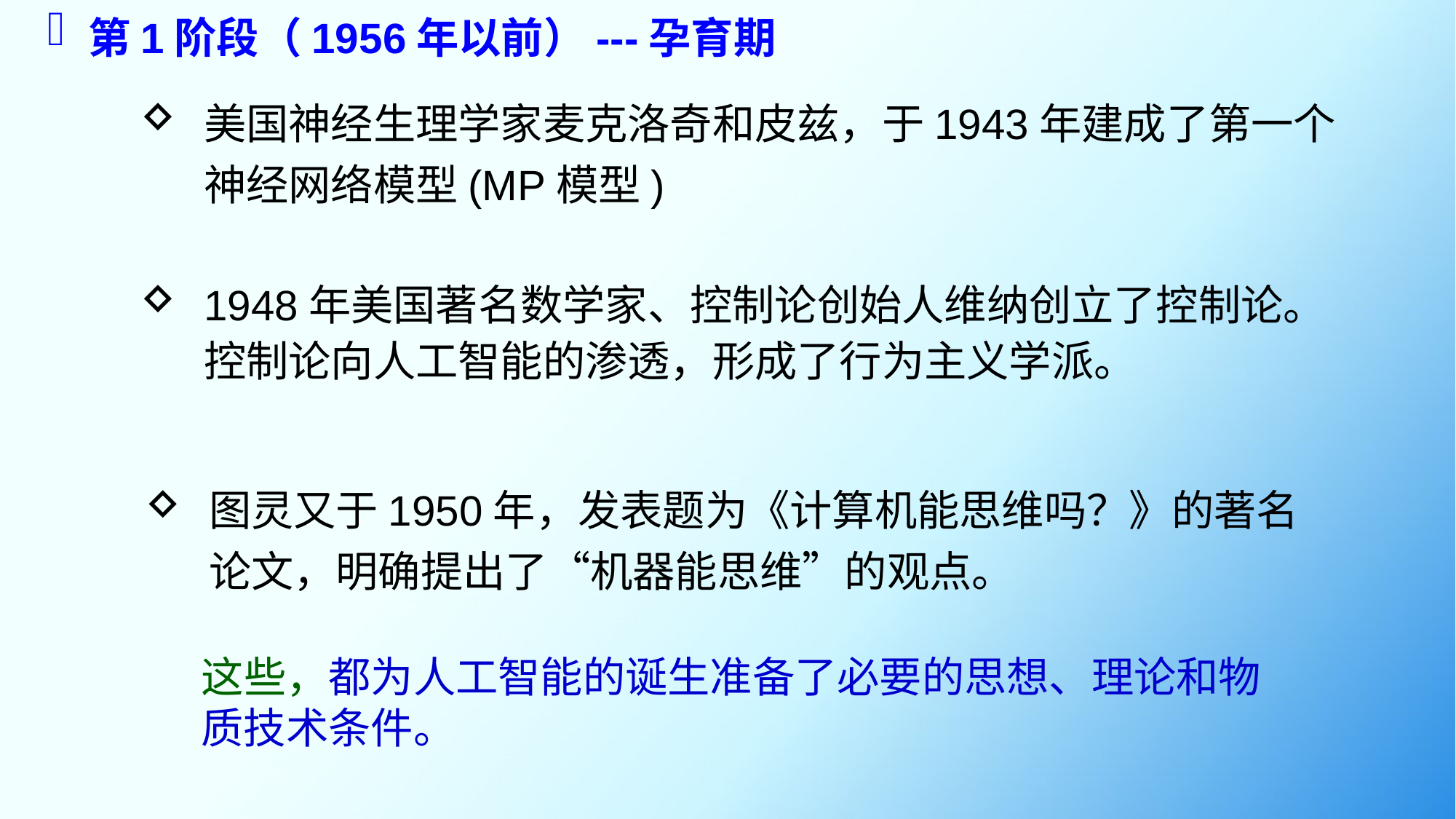

第1阶段（1956年以前）---孕育期
美国神经生理学家麦克洛奇和皮兹，于1943年建成了第一个神经网络模型(MP模型)
1948年美国著名数学家、控制论创始人维纳创立了控制论。控制论向人工智能的渗透，形成了行为主义学派。
图灵又于1950年，发表题为《计算机能思维吗？》的著名论文，明确提出了“机器能思维”的观点。
这些，都为人工智能的诞生准备了必要的思想、理论和物质技术条件。